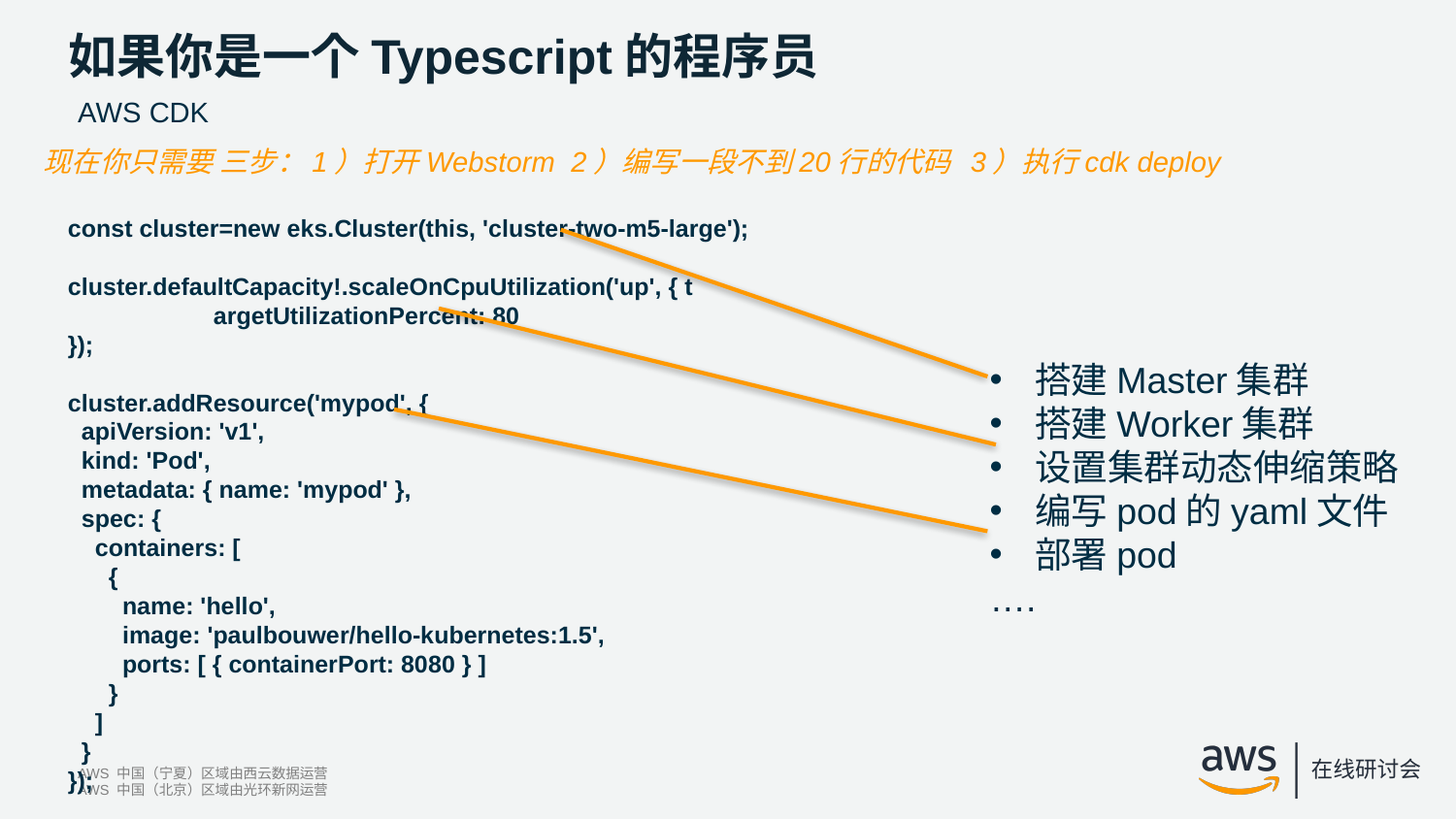

# 如果你是一个Typescript的程序员
AWS CDK
现在你只需要 三步：1）打开Webstorm  2）编写一段不到20行的代码  3）执行cdk deploy
const cluster=new eks.Cluster(this, 'cluster-two-m5-large');

cluster.defaultCapacity!.scaleOnCpuUtilization('up', { t	argetUtilizationPercent: 80
});

cluster.addResource('mypod', {
  apiVersion: 'v1',
  kind: 'Pod',
  metadata: { name: 'mypod' },
  spec: {
    containers: [
      {
        name: 'hello',
        image: 'paulbouwer/hello-kubernetes:1.5',
        ports: [ { containerPort: 8080 } ]
      }
    ]
  }
});

搭建Master集群
搭建Worker集群
设置集群动态伸缩策略
编写pod的yaml文件
部署pod
….